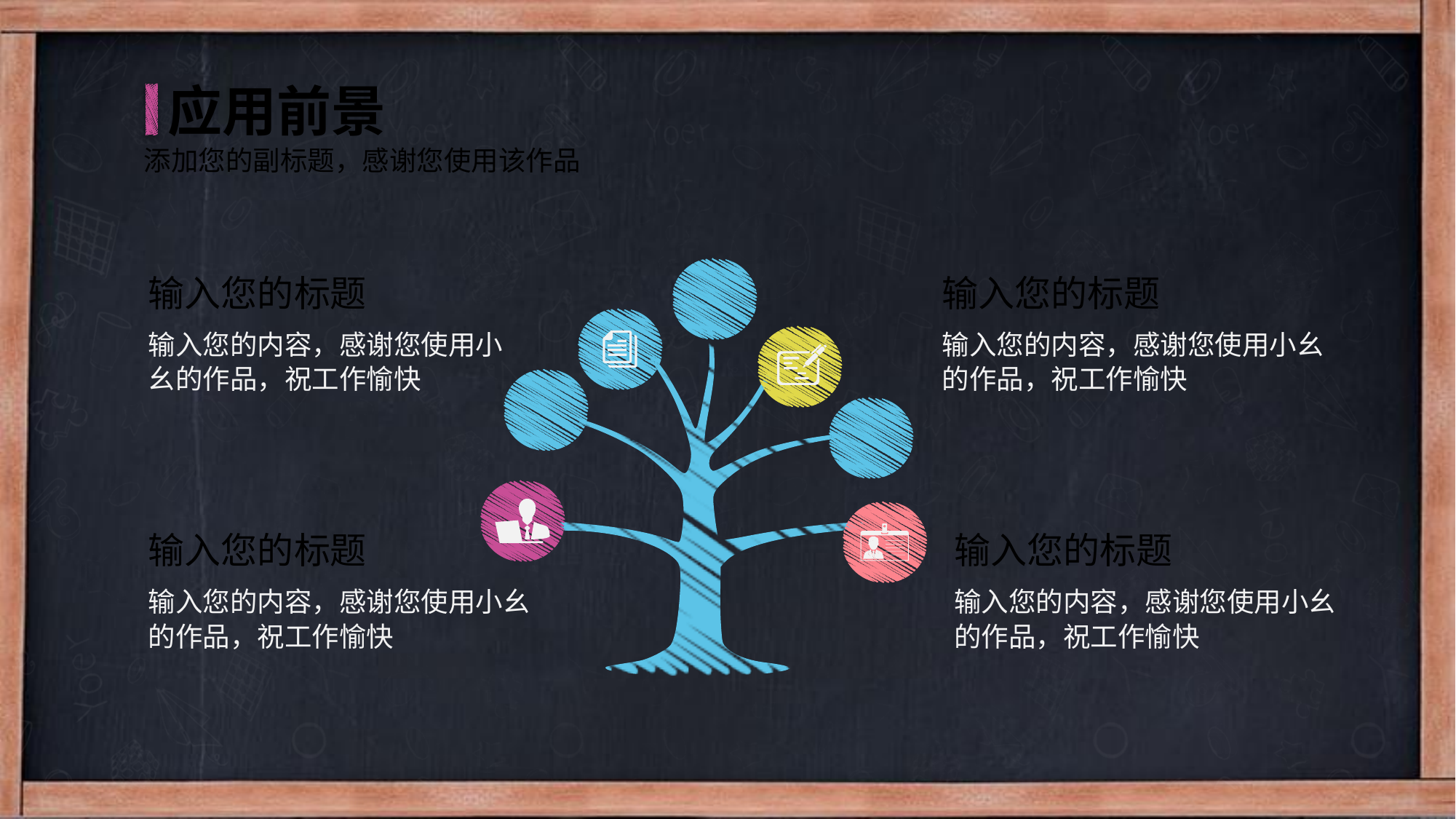

应用前景

添加您的副标题，感谢您使用该作品

输入您的标题
输入您的标题
输入您的内容，感谢您使用小幺的作品，祝工作愉快
输入您的内容，感谢您使用小幺的作品，祝工作愉快
输入您的标题
输入您的标题
输入您的内容，感谢您使用小幺的作品，祝工作愉快
输入您的内容，感谢您使用小幺的作品，祝工作愉快